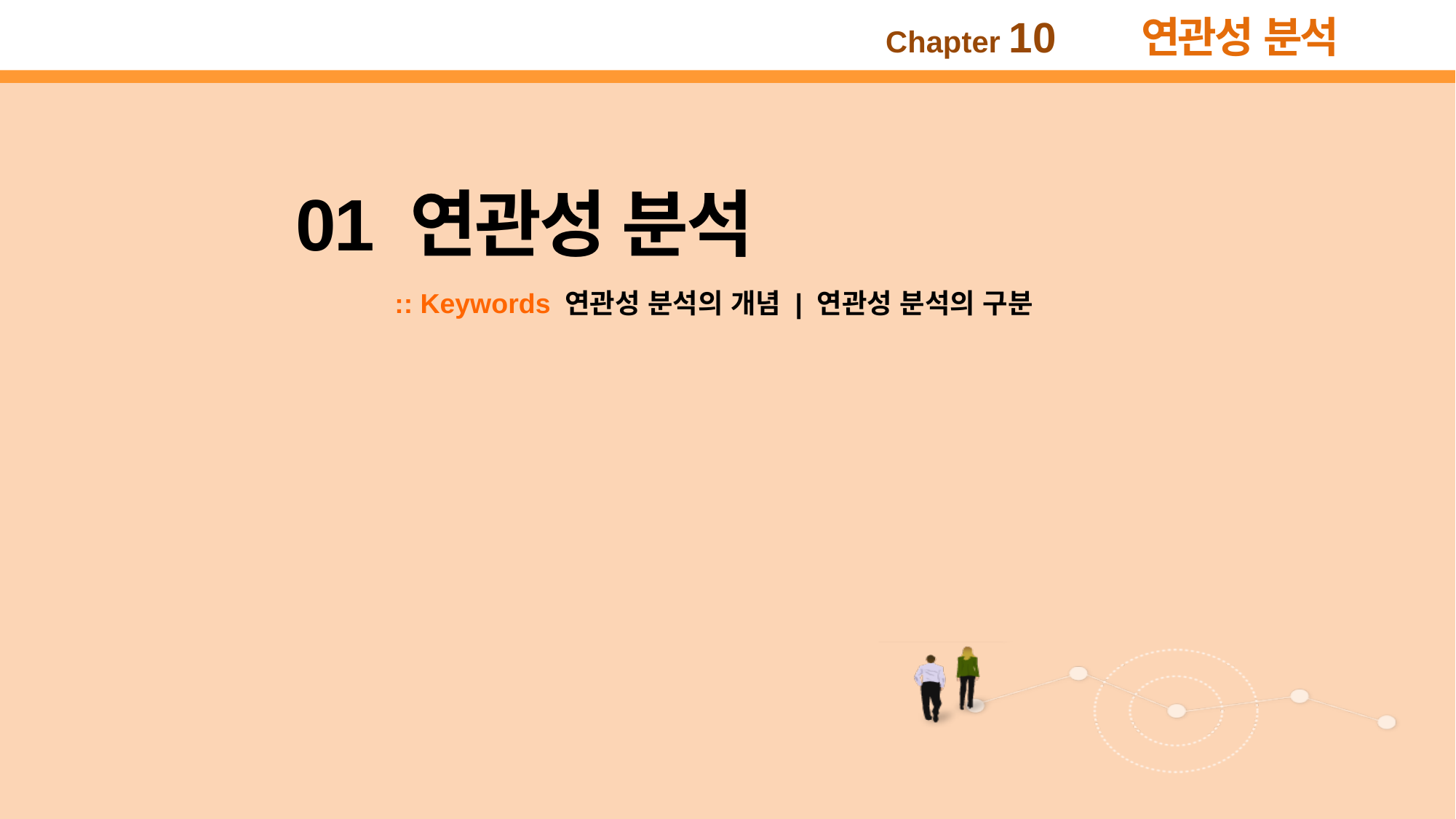

01 연관성 분석
:: Keywords 연관성 분석의 개념 | 연관성 분석의 구분